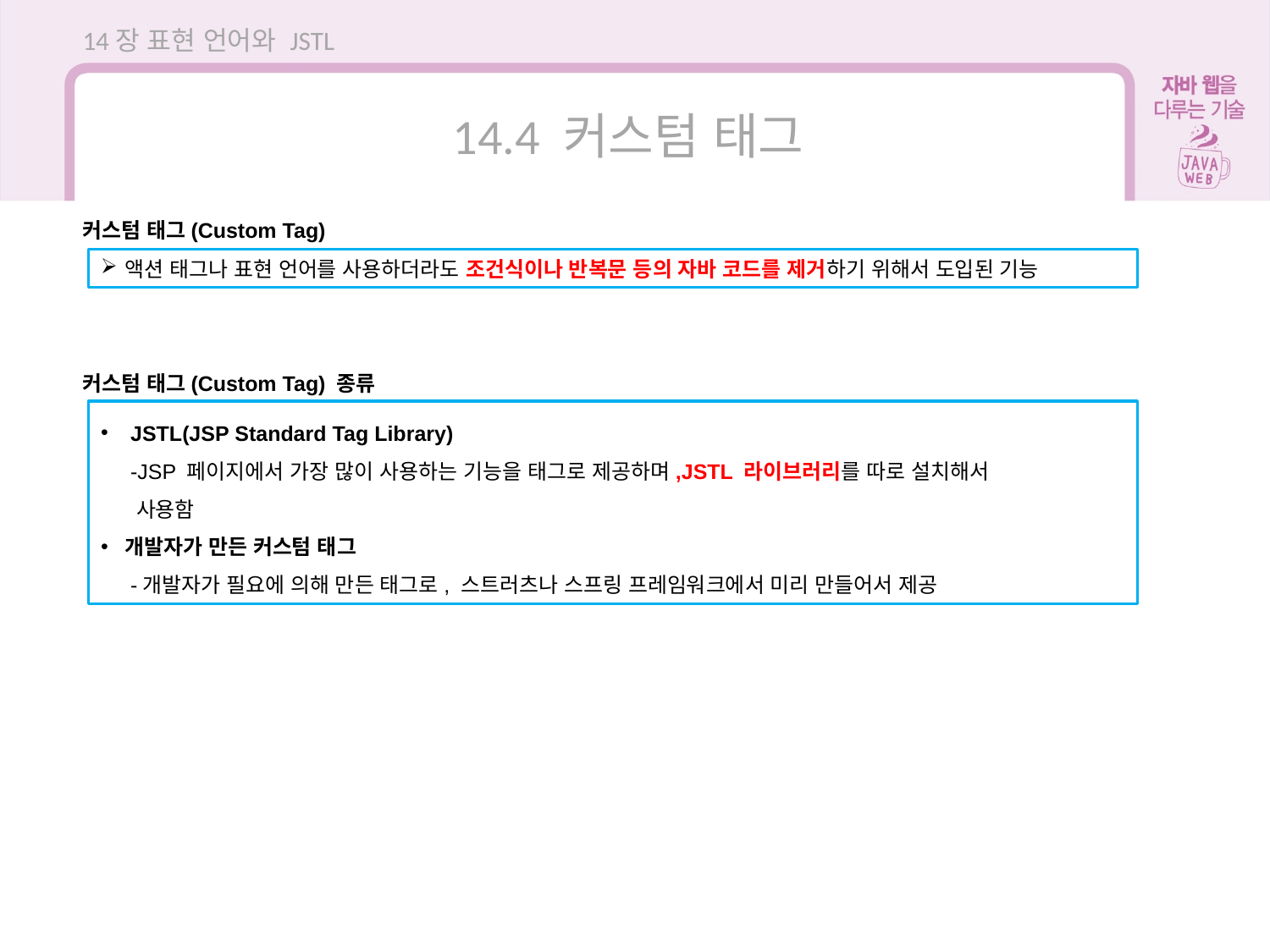

14장 표현 언어와 JSTL
14.4 커스텀 태그
커스텀 태그(Custom Tag)
액션 태그나 표현 언어를 사용하더라도 조건식이나 반복문 등의 자바 코드를 제거하기 위해서 도입된 기능
커스텀 태그(Custom Tag) 종류
 JSTL(JSP Standard Tag Library)
     -JSP 페이지에서 가장 많이 사용하는 기능을 태그로 제공하며,JSTL 라이브러리를 따로 설치해서
      사용함
개발자가 만든 커스텀 태그
     -개발자가 필요에 의해 만든 태그로, 스트러츠나 스프링 프레임워크에서 미리 만들어서 제공